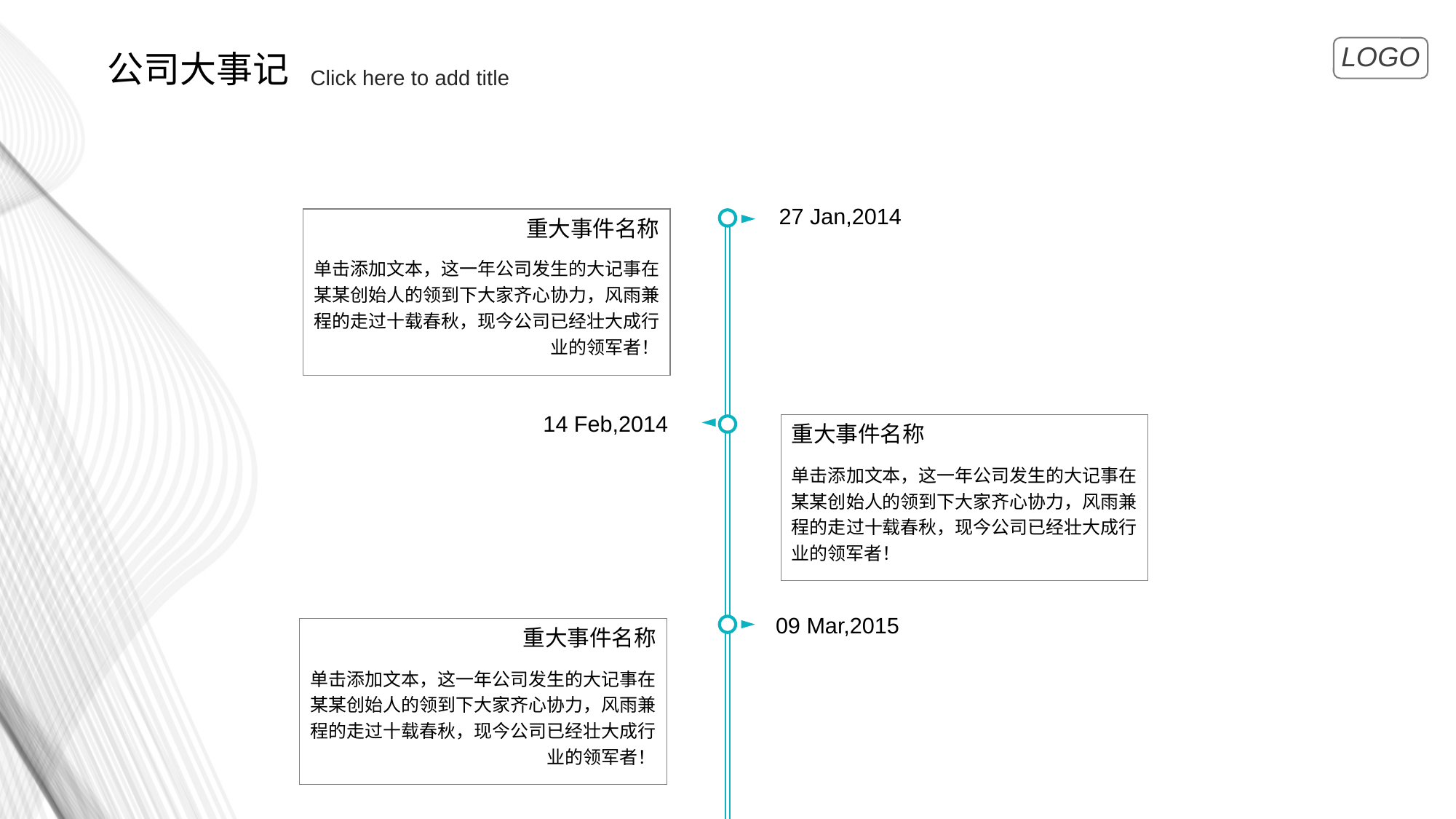

公司大事记
Click here to add title
27 Jan,2014

重大事件名称
单击添加文本，这一年公司发生的大记事在某某创始人的领到下大家齐心协力，风雨兼程的走过十载春秋，现今公司已经壮大成行业的领军者！

14 Feb,2014

重大事件名称
单击添加文本，这一年公司发生的大记事在某某创始人的领到下大家齐心协力，风雨兼程的走过十载春秋，现今公司已经壮大成行业的领军者！

09 Mar,2015

重大事件名称
单击添加文本，这一年公司发生的大记事在某某创始人的领到下大家齐心协力，风雨兼程的走过十载春秋，现今公司已经壮大成行业的领军者！